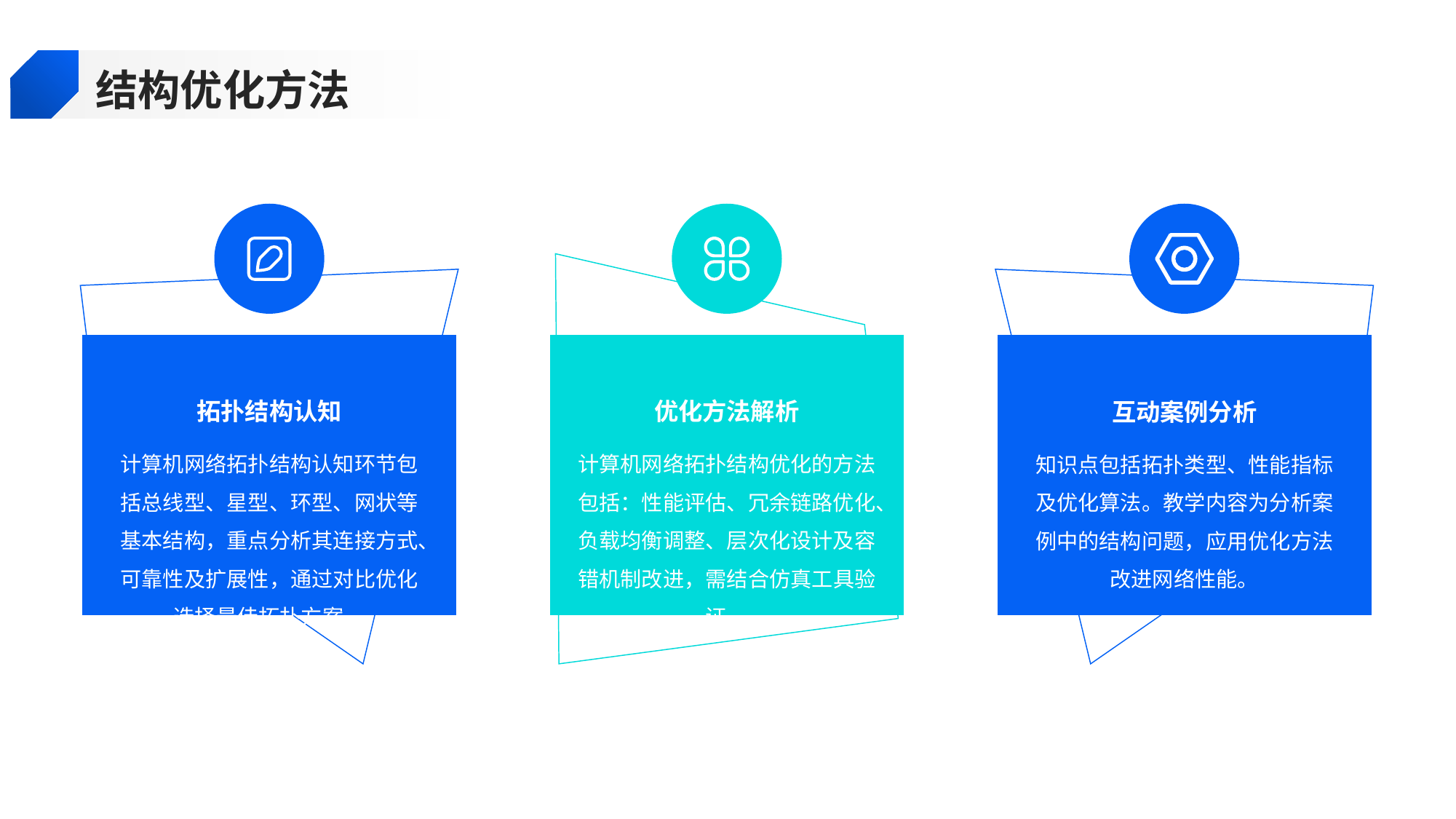

结构优化方法

拓扑结构认知
优化方法解析
互动案例分析
计算机网络拓扑结构认知环节包括总线型、星型、环型、网状等基本结构，重点分析其连接方式、可靠性及扩展性，通过对比优化选择最佳拓扑方案。
计算机网络拓扑结构优化的方法包括：性能评估、冗余链路优化、负载均衡调整、层次化设计及容错机制改进，需结合仿真工具验证。
知识点包括拓扑类型、性能指标及优化算法。教学内容为分析案例中的结构问题，应用优化方法改进网络性能。